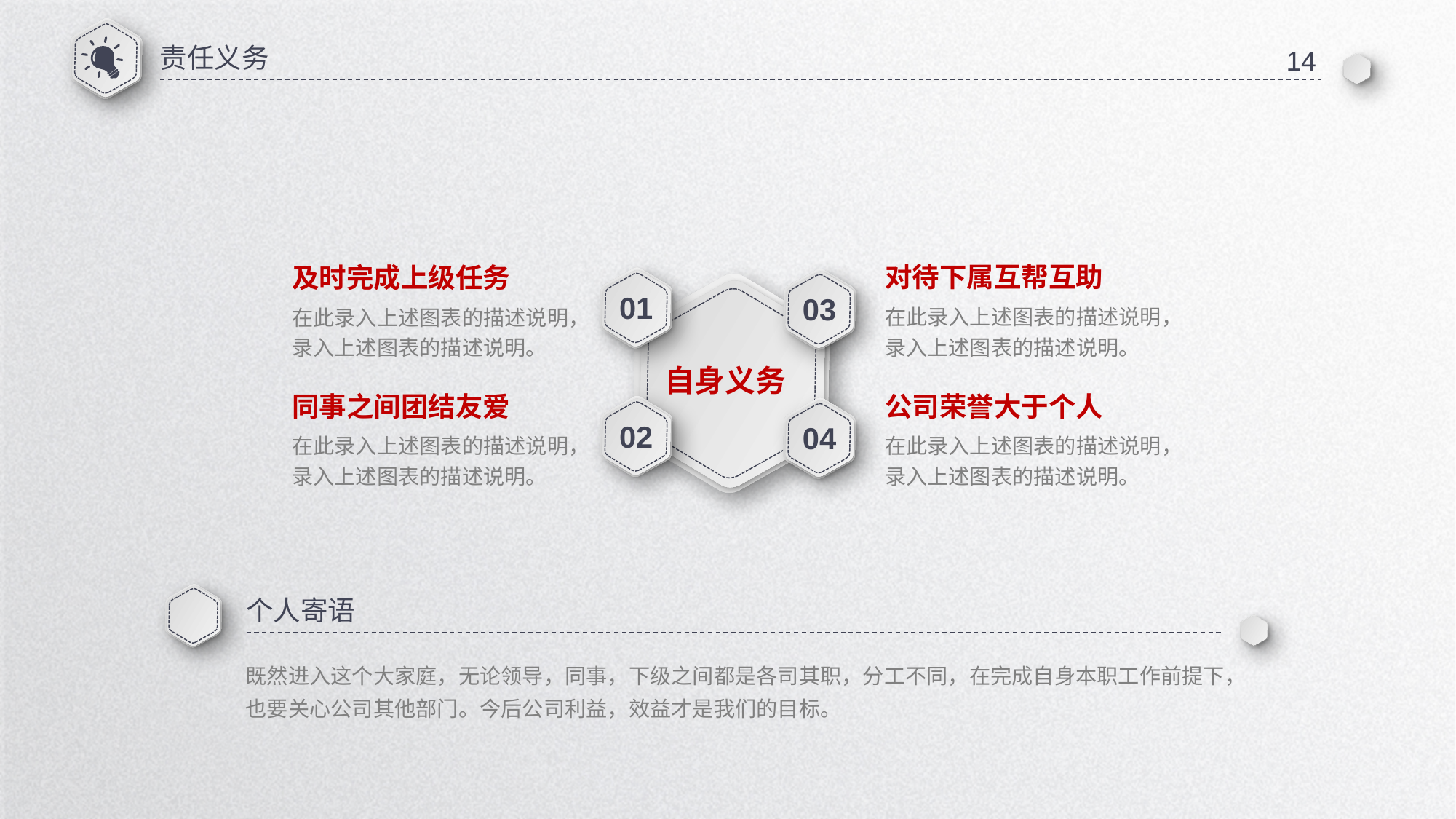

责任义务
14

对待下属互帮互助
及时完成上级任务

01

03

在此录入上述图表的描述说明，录入上述图表的描述说明。
在此录入上述图表的描述说明，录入上述图表的描述说明。

自身义务
同事之间团结友爱
公司荣誉大于个人

02

04
在此录入上述图表的描述说明，录入上述图表的描述说明。
在此录入上述图表的描述说明，录入上述图表的描述说明。

个人寄语

既然进入这个大家庭，无论领导，同事，下级之间都是各司其职，分工不同，在完成自身本职工作前提下，也要关心公司其他部门。今后公司利益，效益才是我们的目标。
延时符